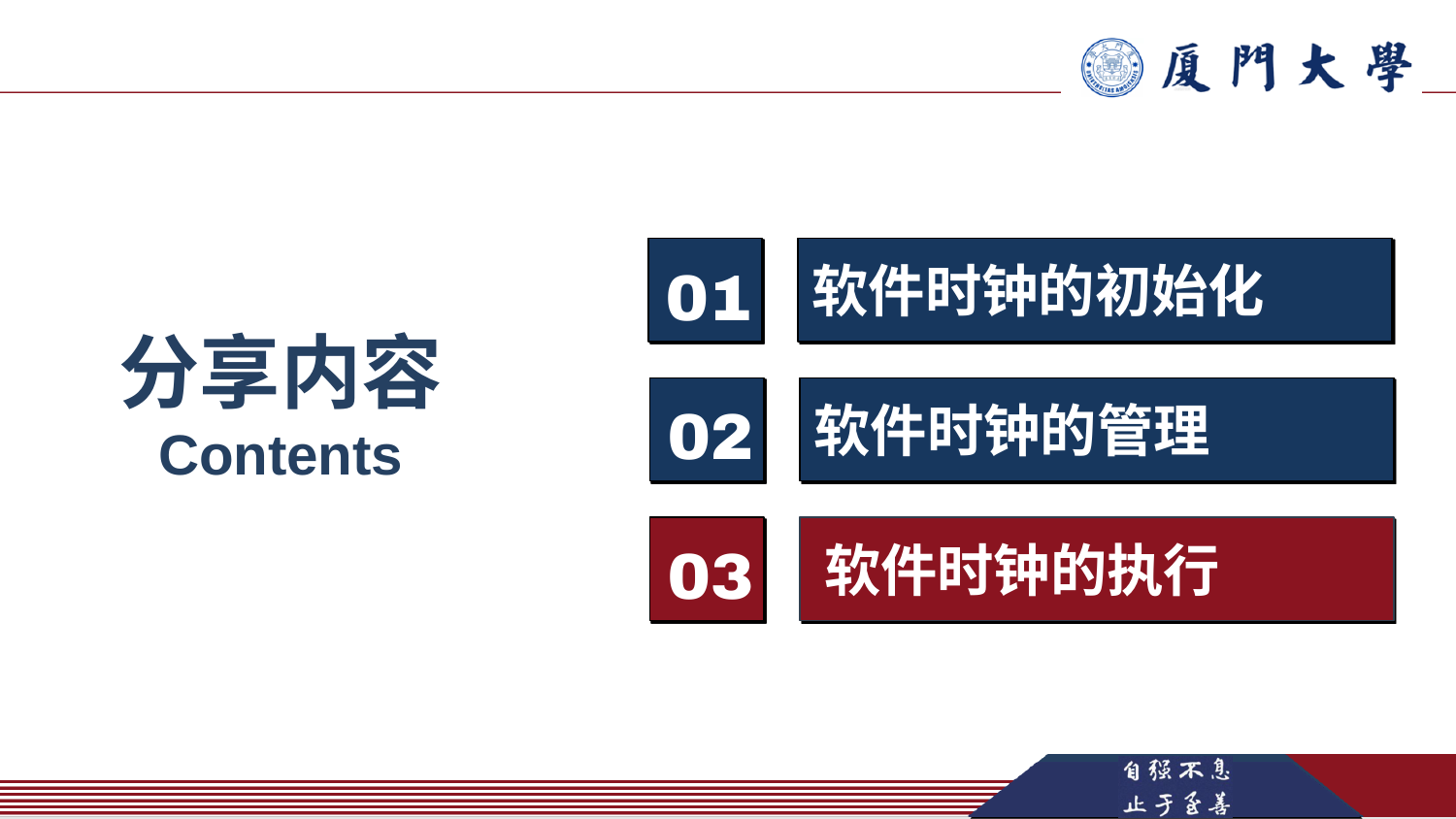

软件时钟的初始化
01
分享内容
Contents

软件时钟的管理
02

03
软件时钟的执行